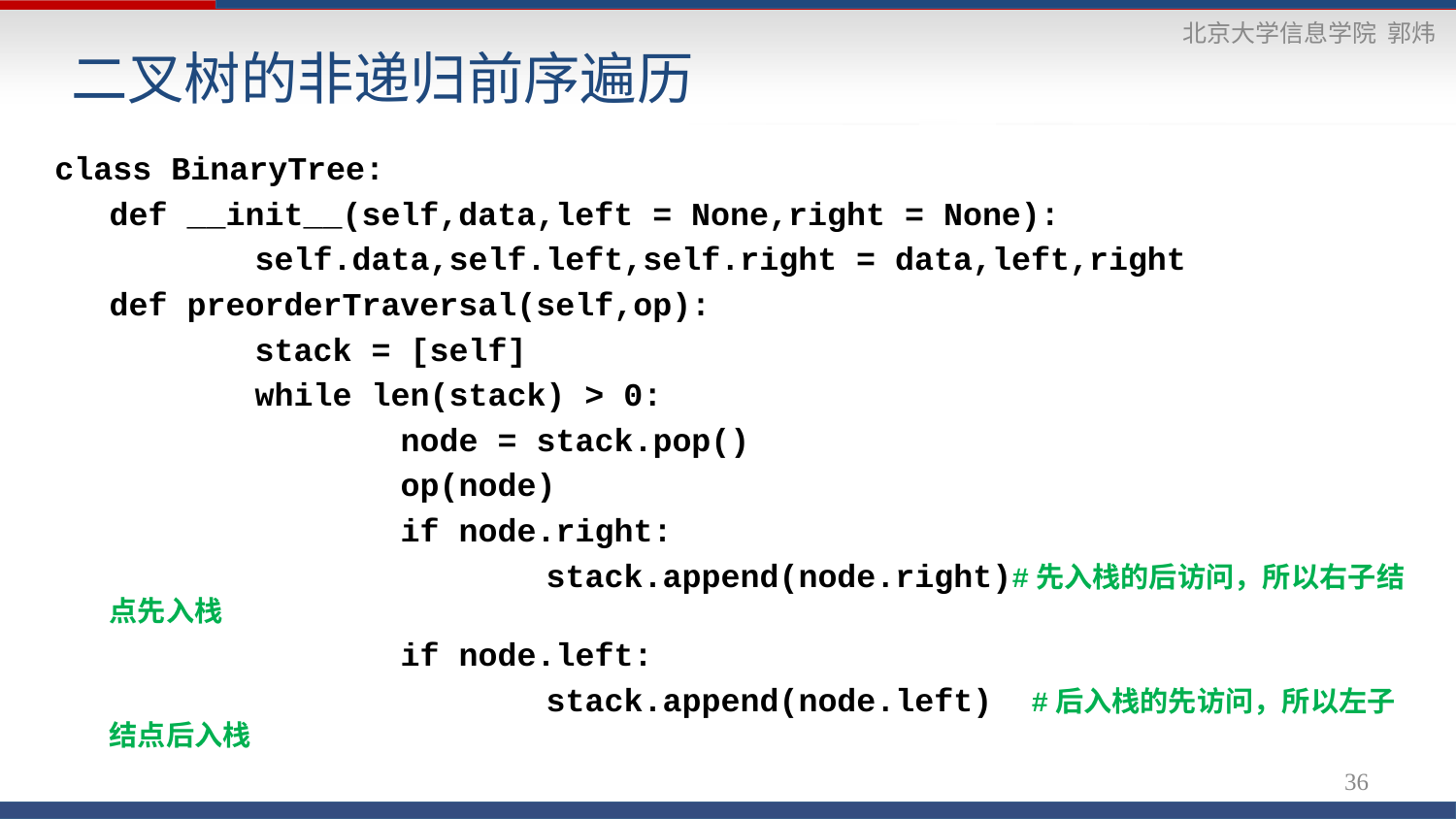

# 二叉树的非递归前序遍历
class BinaryTree:
	def __init__(self,data,left = None,right = None):
		self.data,self.left,self.right = data,left,right
	def preorderTraversal(self,op):
		stack = [self]
		while len(stack) > 0:
			node = stack.pop()
			op(node)
			if node.right:
				stack.append(node.right)#先入栈的后访问，所以右子结点先入栈
			if node.left:
				stack.append(node.left)  #后入栈的先访问，所以左子结点后入栈

36